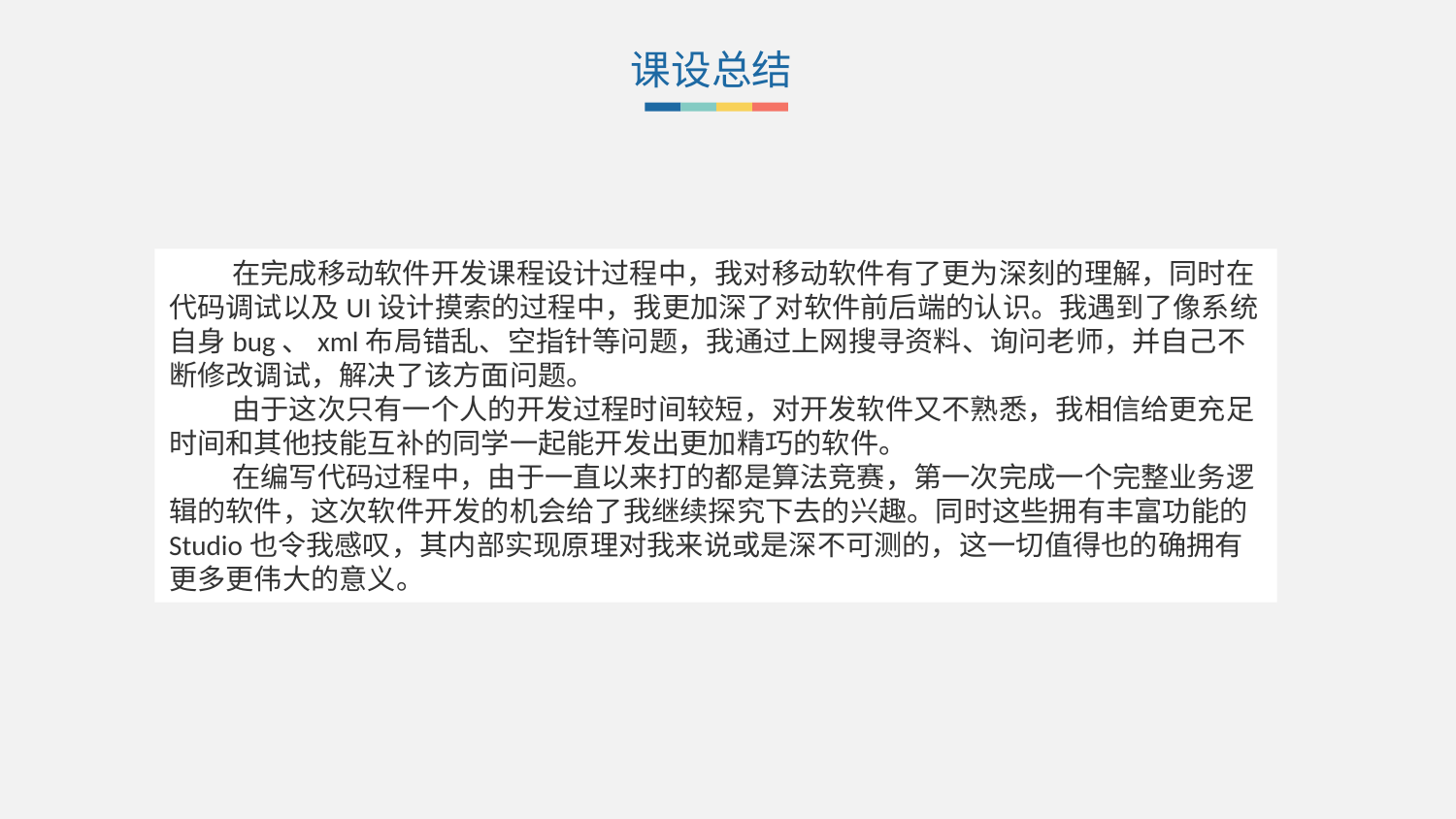

课设总结

         在完成移动软件开发课程设计过程中，我对移动软件有了更为深刻的理解，同时在代码调试以及UI设计摸索的过程中，我更加深了对软件前后端的认识。我遇到了像系统自身bug、xml布局错乱、空指针等问题，我通过上网搜寻资料、询问老师，并自己不断修改调试，解决了该方面问题。
         由于这次只有一个人的开发过程时间较短，对开发软件又不熟悉，我相信给更充足时间和其他技能互补的同学一起能开发出更加精巧的软件。
         在编写代码过程中，由于一直以来打的都是算法竞赛，第一次完成一个完整业务逻辑的软件，这次软件开发的机会给了我继续探究下去的兴趣。同时这些拥有丰富功能的Studio也令我感叹，其内部实现原理对我来说或是深不可测的，这一切值得也的确拥有更多更伟大的意义。